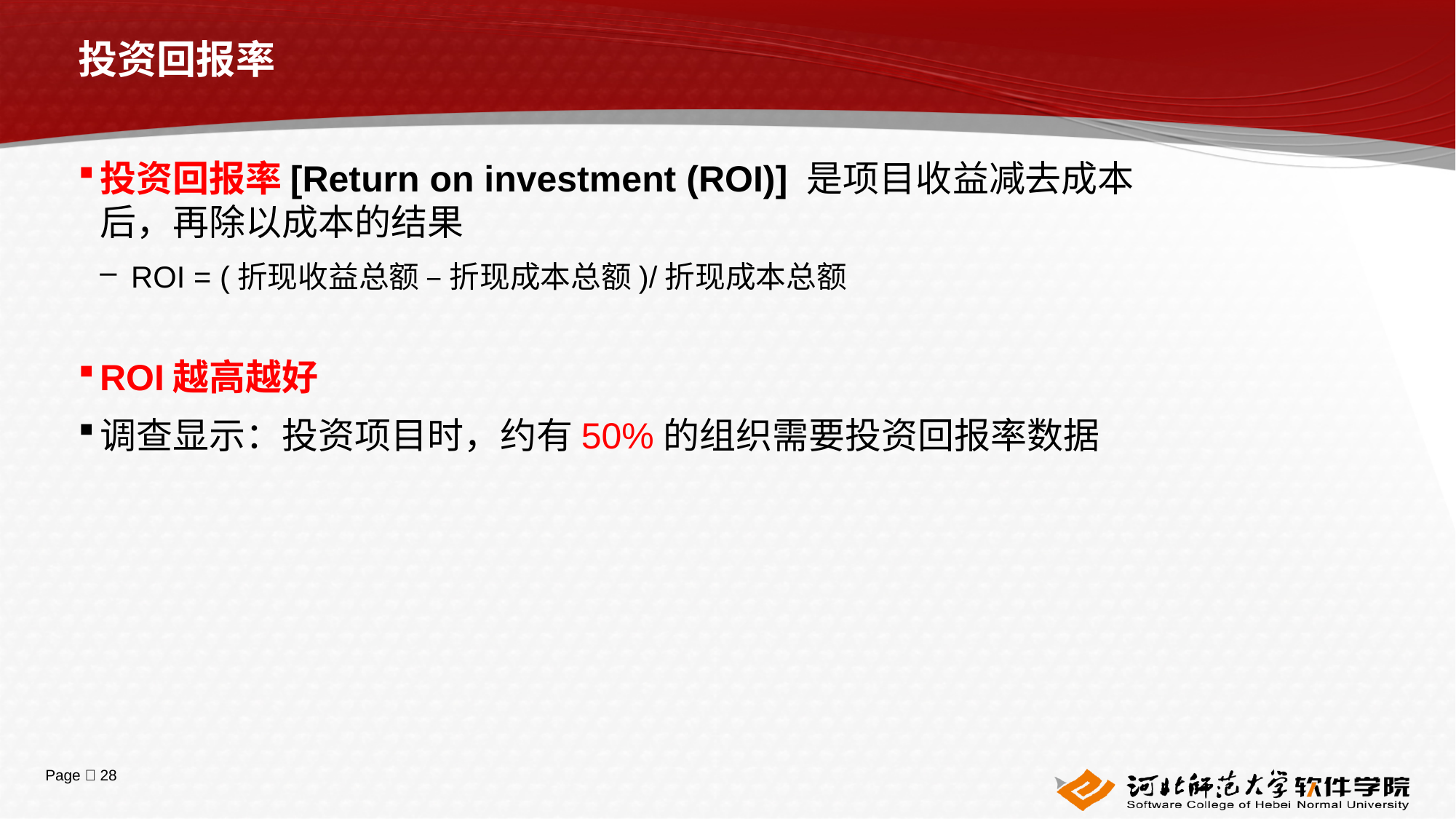

# 投资回报率
投资回报率[Return on investment (ROI)] 是项目收益减去成本后，再除以成本的结果
ROI = (折现收益总额 – 折现成本总额)/折现成本总额

ROI越高越好
调查显示：投资项目时，约有50%的组织需要投资回报率数据